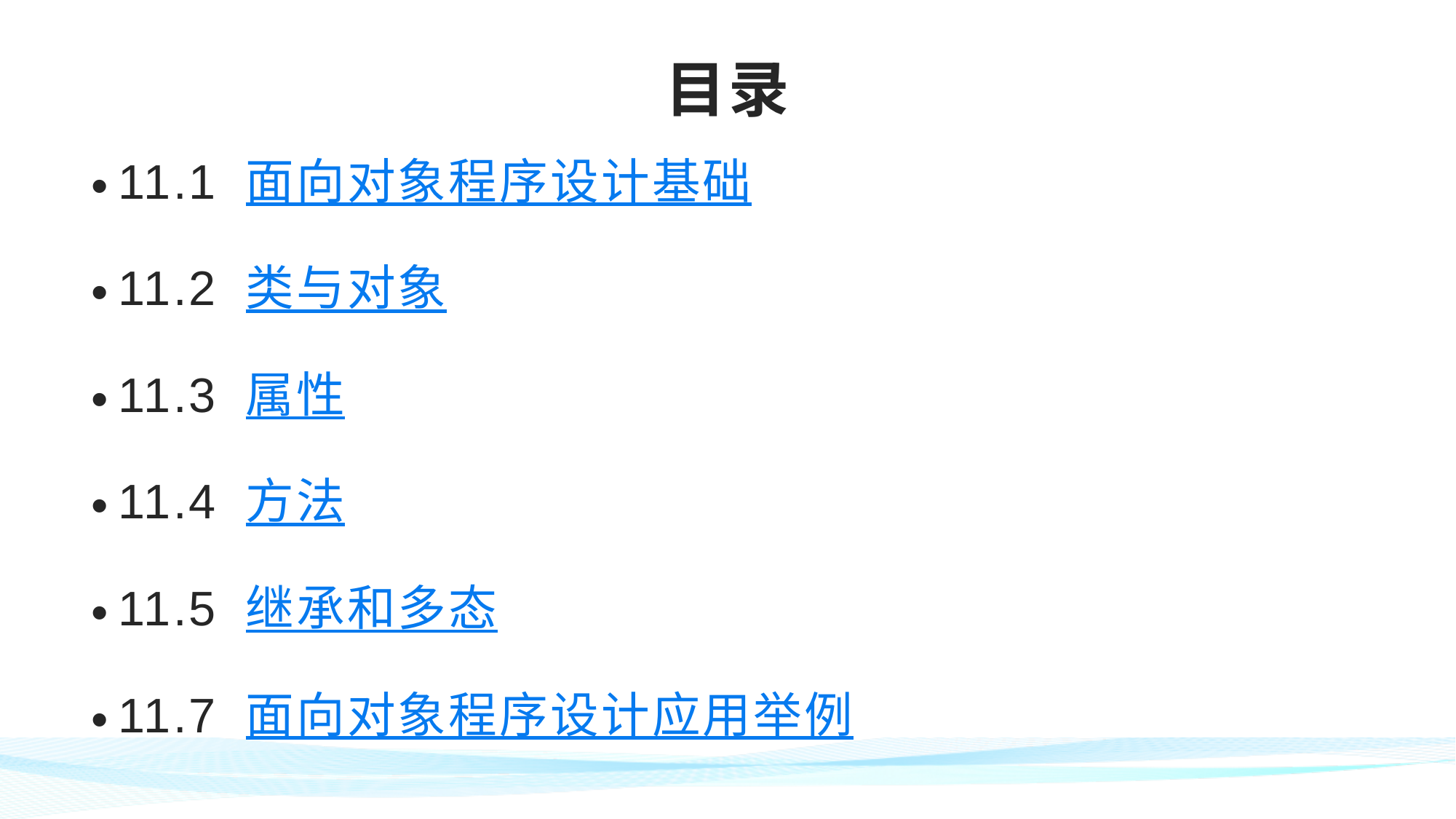

# 目录
11.1 面向对象程序设计基础
11.2 类与对象
11.3 属性
11.4 方法
11.5 继承和多态
11.7 面向对象程序设计应用举例